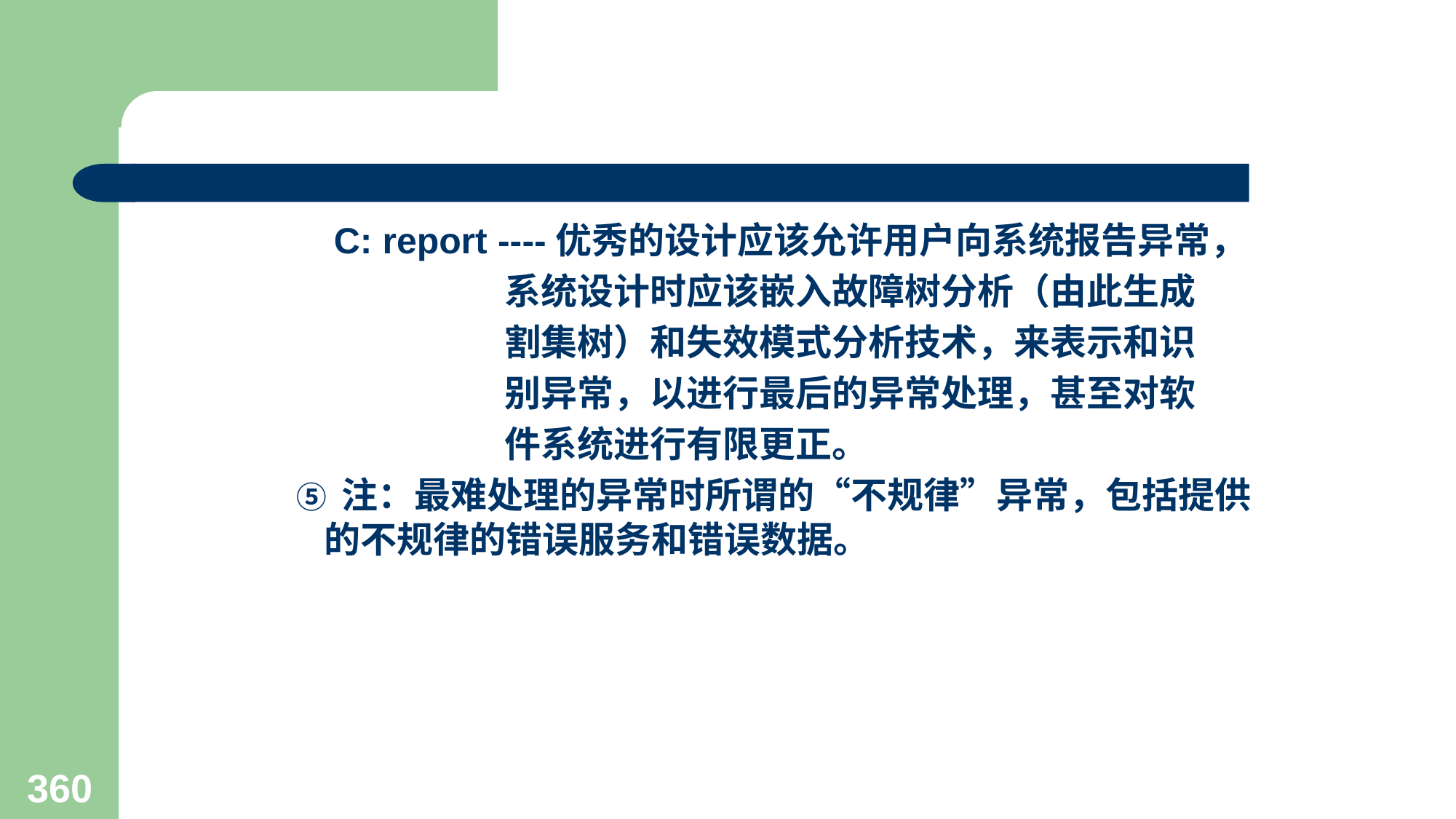

#
     C: report ----优秀的设计应该允许用户向系统报告异常，
                          系统设计时应该嵌入故障树分析（由此生成
                          割集树）和失效模式分析技术，来表示和识
                          别异常，以进行最后的异常处理，甚至对软
                          件系统进行有限更正。
  ⑤ 注：最难处理的异常时所谓的“不规律”异常，包括提供的不规律的错误服务和错误数据。

360